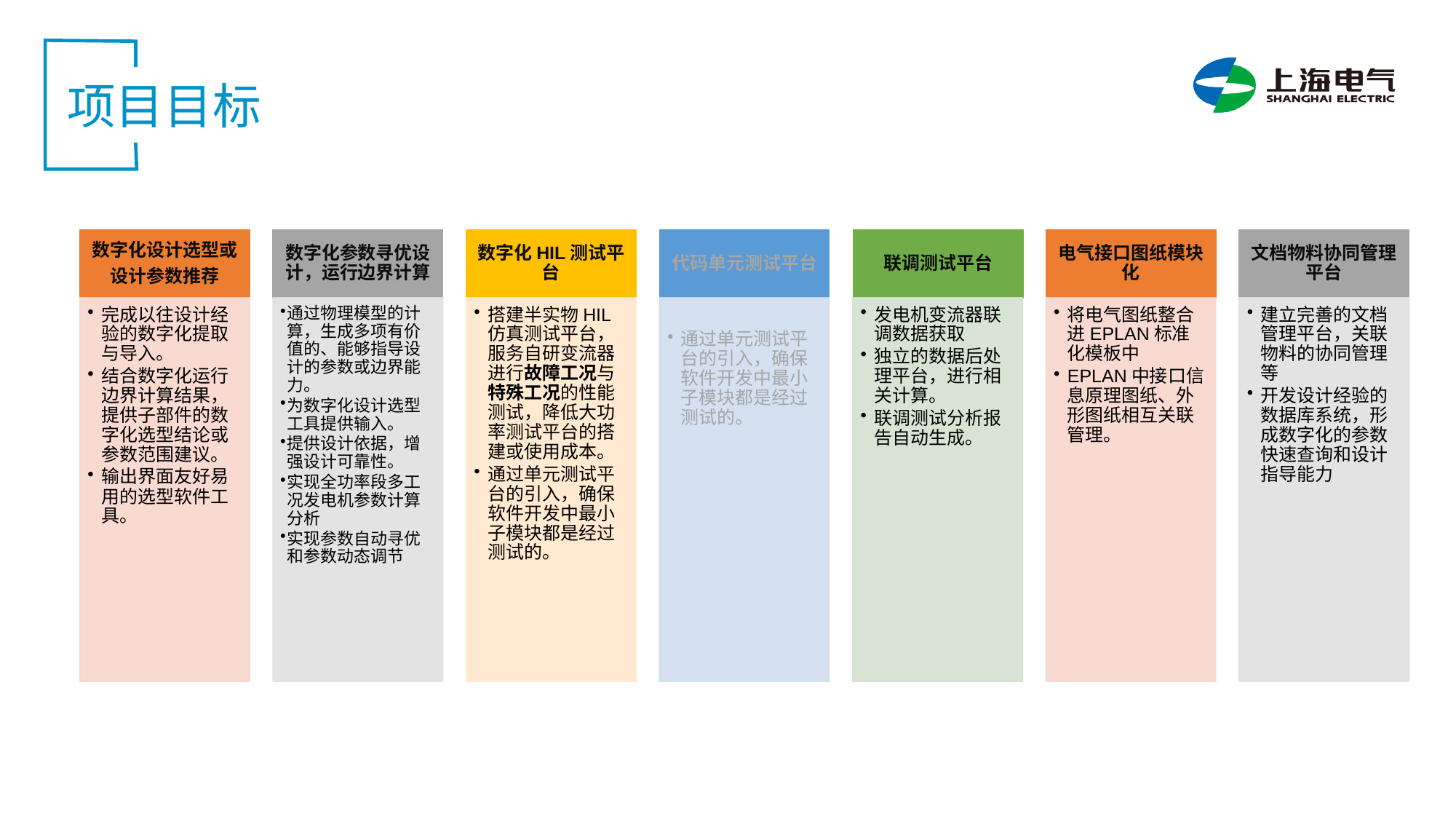

项目目标
数字化设计选型或
设计参数推荐
完成以往设计经验的数字化提取与导入。
结合数字化运行边界计算结果，提供子部件的数字化选型结论或参数范围建议。
输出界面友好易用的选型软件工具。
数字化参数寻优设计，运行边界计算
通过物理模型的计算，生成多项有价值的、能够指导设计的参数或边界能力。
为数字化设计选型工具提供输入。
提供设计依据，增强设计可靠性。
实现全功率段多工况发电机参数计算分析
实现参数自动寻优和参数动态调节
数字化HIL测试平台
搭建半实物HIL仿真测试平台，服务自研变流器进行故障工况与特殊工况的性能测试，降低大功率测试平台的搭建或使用成本。
通过单元测试平台的引入，确保软件开发中最小子模块都是经过测试的。

代码单元测试平台

通过单元测试平台的引入，确保软件开发中最小子模块都是经过测试的。

联调测试平台
发电机变流器联调数据获取
独立的数据后处理平台，进行相关计算。
联调测试分析报告自动生成。

电气接口图纸模块化
将电气图纸整合进EPLAN标准化模板中
EPLAN中接口信息原理图纸、外形图纸相互关联管理。
文档物料协同管理平台
建立完善的文档管理平台，关联物料的协同管理等
开发设计经验的数据库系统，形成数字化的参数快速查询和设计指导能力